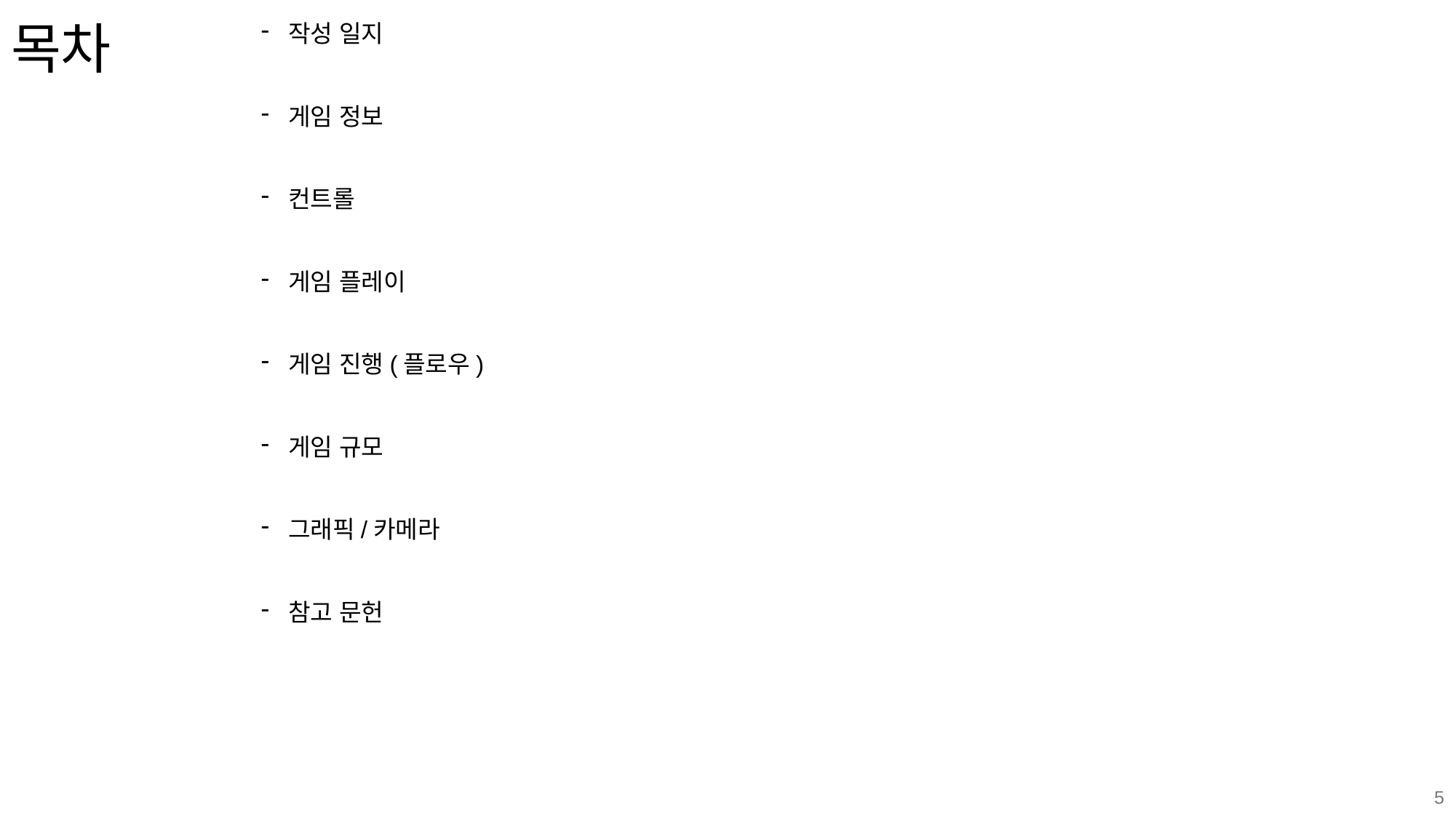

작성 일지

게임 정보

컨트롤

게임 플레이

게임 진행(플로우)

게임 규모

그래픽/카메라

참고 문헌
# 목차
5